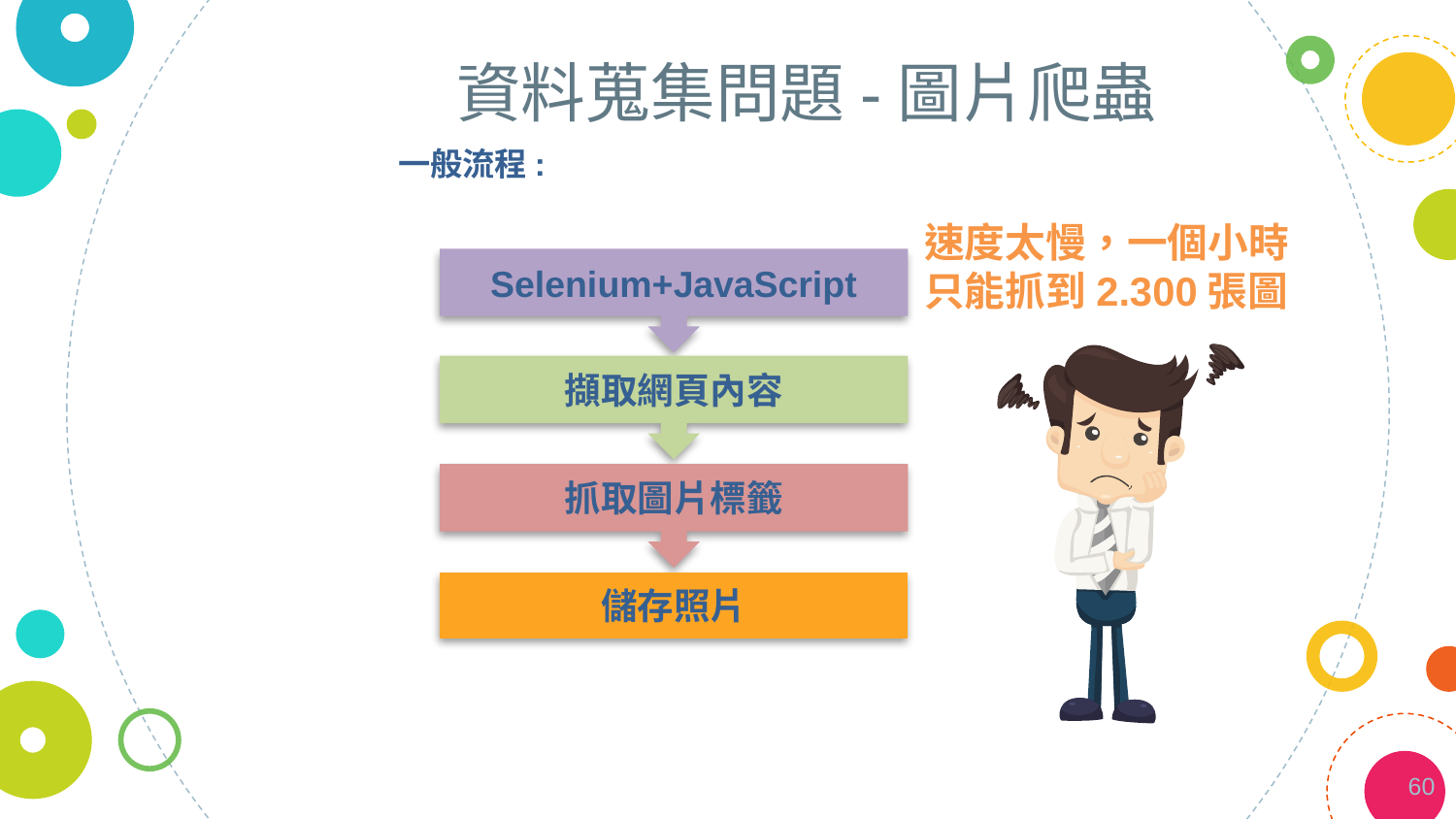

資料蒐集問題-圖片爬蟲
一般流程:
速度太慢，一個小時只能抓到2.300張圖
Selenium+JavaScript
擷取網頁內容
抓取圖片標籤
儲存照片

60